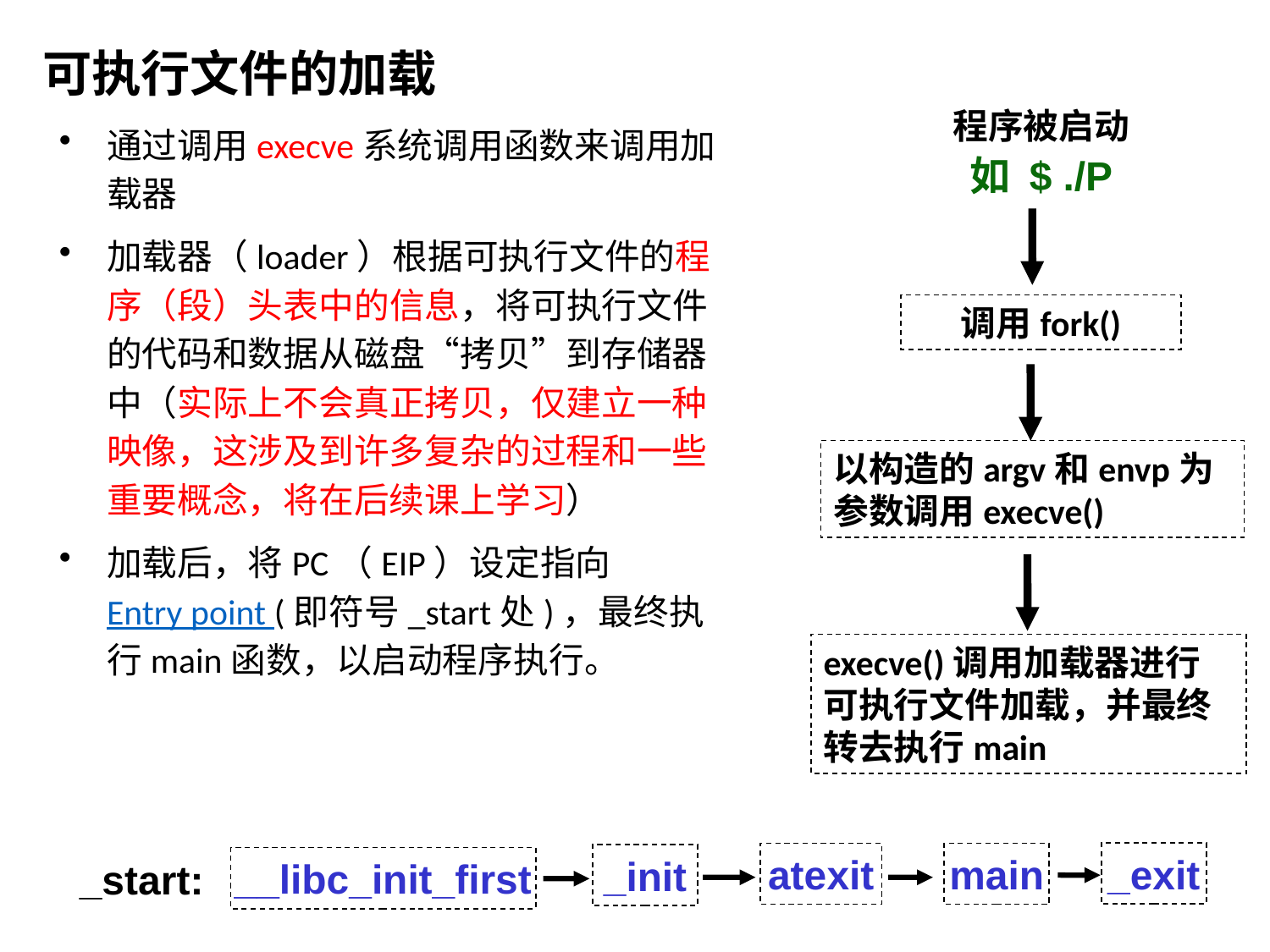

可执行文件的加载
程序被启动
如 $ ./P
通过调用execve系统调用函数来调用加载器
加载器（loader）根据可执行文件的程序（段）头表中的信息，将可执行文件的代码和数据从磁盘“拷贝”到存储器中（实际上不会真正拷贝，仅建立一种映像，这涉及到许多复杂的过程和一些重要概念，将在后续课上学习）
加载后，将PC（EIP）设定指向Entry point (即符号_start处)，最终执行main函数，以启动程序执行。

调用fork()

以构造的argv和envp为参数调用execve()

execve()调用加载器进行可执行文件加载，并最终转去执行main
_exit
atexit
main
_init
__libc_init_first
_start: